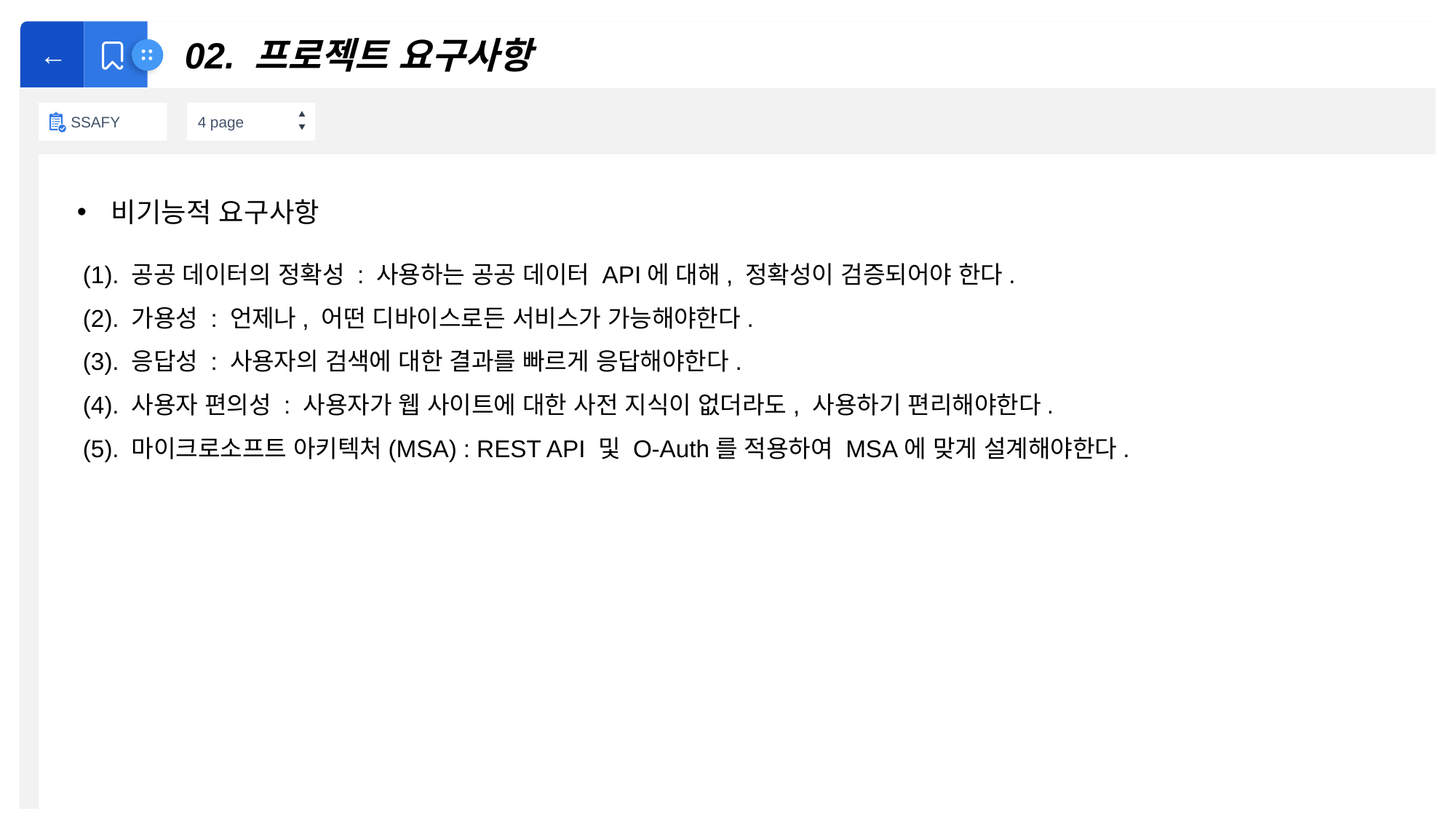

←

SSAFY
4 page

  02. 프로젝트 요구사항
비기능적 요구사항
(1). 공공 데이터의 정확성 : 사용하는 공공 데이터 API에 대해, 정확성이 검증되어야 한다.
(2). 가용성 : 언제나, 어떤 디바이스로든 서비스가 가능해야한다.
(3). 응답성 : 사용자의 검색에 대한 결과를 빠르게 응답해야한다.
(4). 사용자 편의성 : 사용자가 웹 사이트에 대한 사전 지식이 없더라도, 사용하기 편리해야한다.
(5). 마이크로소프트 아키텍처(MSA) : REST API 및 O-Auth를 적용하여 MSA에 맞게 설계해야한다.